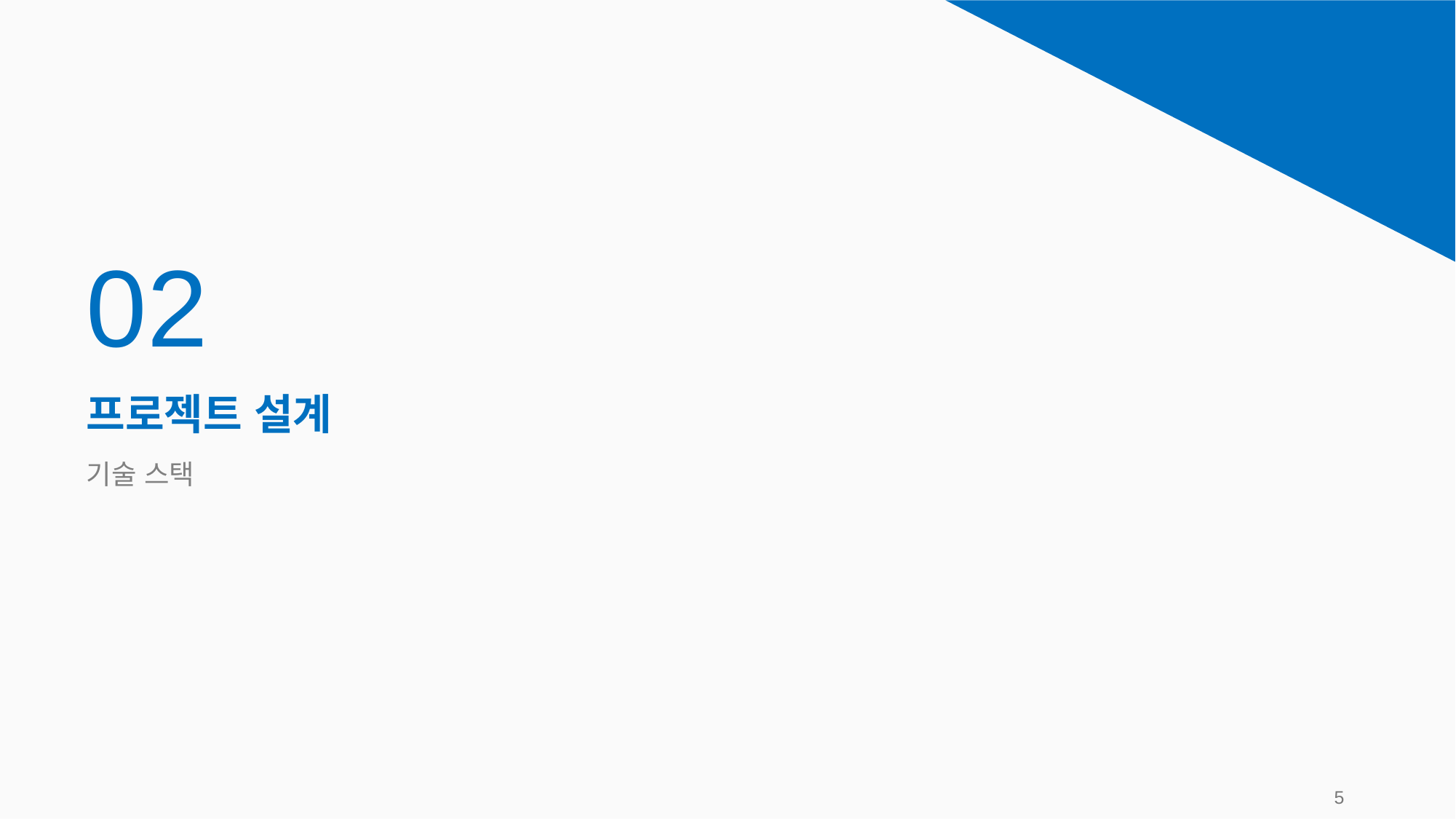

| 02 |
| --- |
| 프로젝트 설계 |
| 기술 스택 |
|  |
5